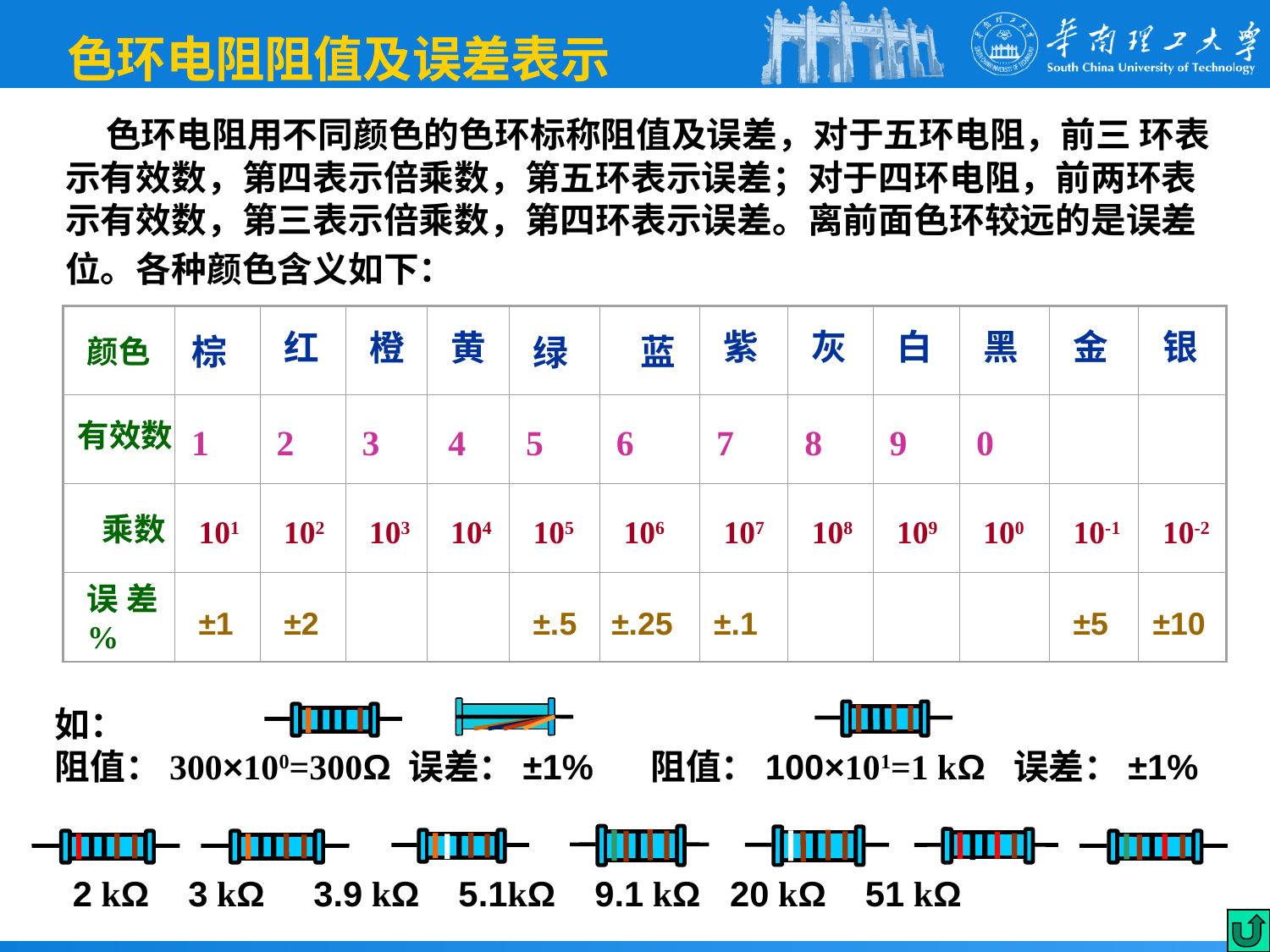

色环电阻阻值及误差表示
    色环电阻用不同颜色的色环标称阻值及误差，对于五环电阻，前三 环表示有效数，第四表示倍乘数，第五环表示误差；对于四环电阻，前两环表示有效数，第三表示倍乘数，第四环表示误差。离前面色环较远的是误差位。各种颜色含义如下：
 紫

 灰

 白

 黑

 金

 银

 红

 橙

 黄

 绿

棕

 蓝

颜色

有效数

1

2

3

4

5

6

7

8

9

0

 乘数

101

102

103

104

105

106

107

108

109

100

10-1

10-2

误差%

±1

±2

±.5

±.25

±.1

±5

±10

如：
阻值：300×100=300Ω 误差：±1%     阻值：100×101=1 kΩ  误差：±1%

  2 kΩ    3 kΩ     3.9 kΩ    5.1kΩ    9.1 kΩ   20 kΩ    51 kΩ